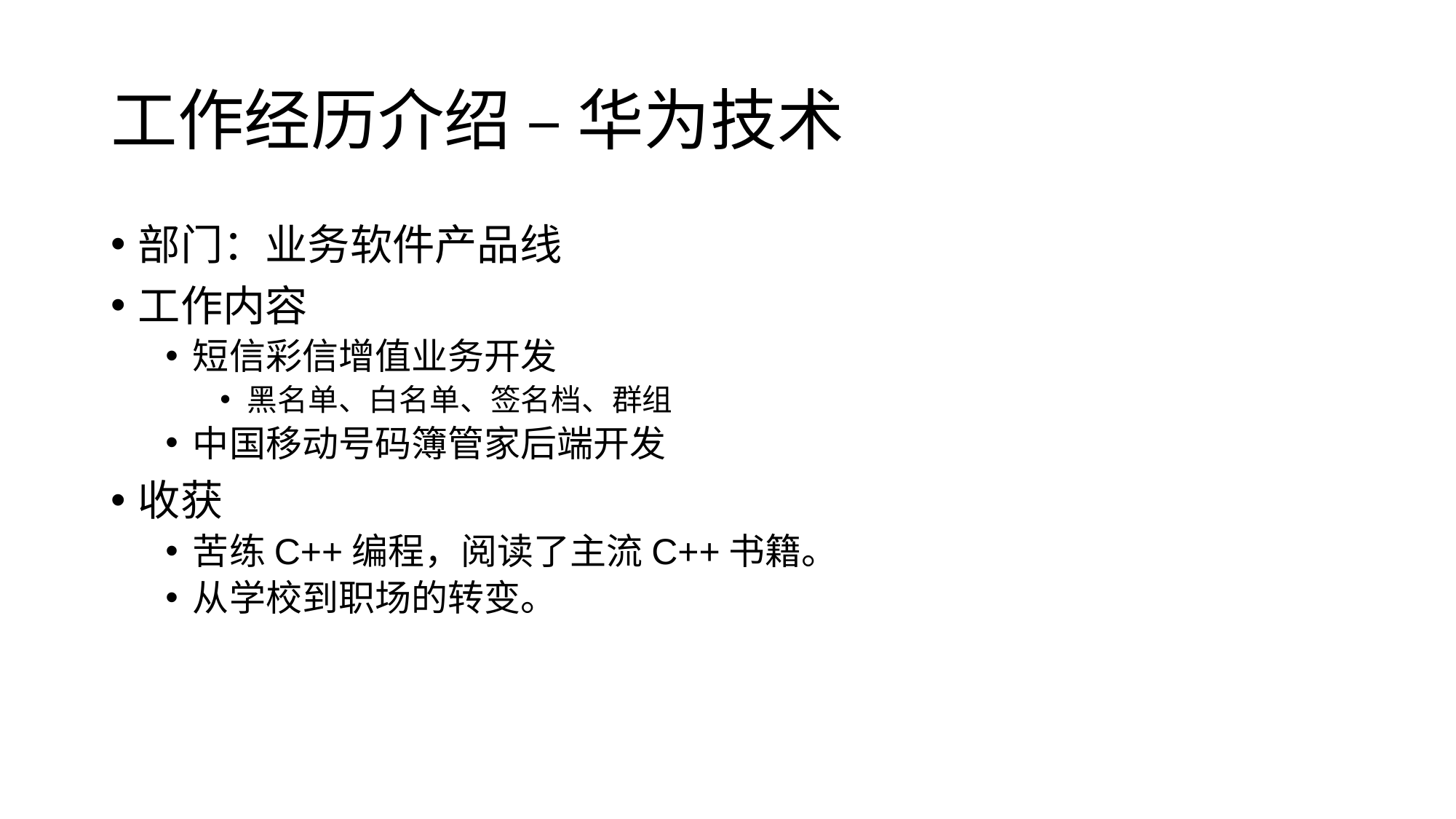

# 工作经历介绍 – 华为技术
部门：业务软件产品线
工作内容
短信彩信增值业务开发
黑名单、白名单、签名档、群组
中国移动号码簿管家后端开发
收获
苦练C++编程，阅读了主流C++书籍。
从学校到职场的转变。